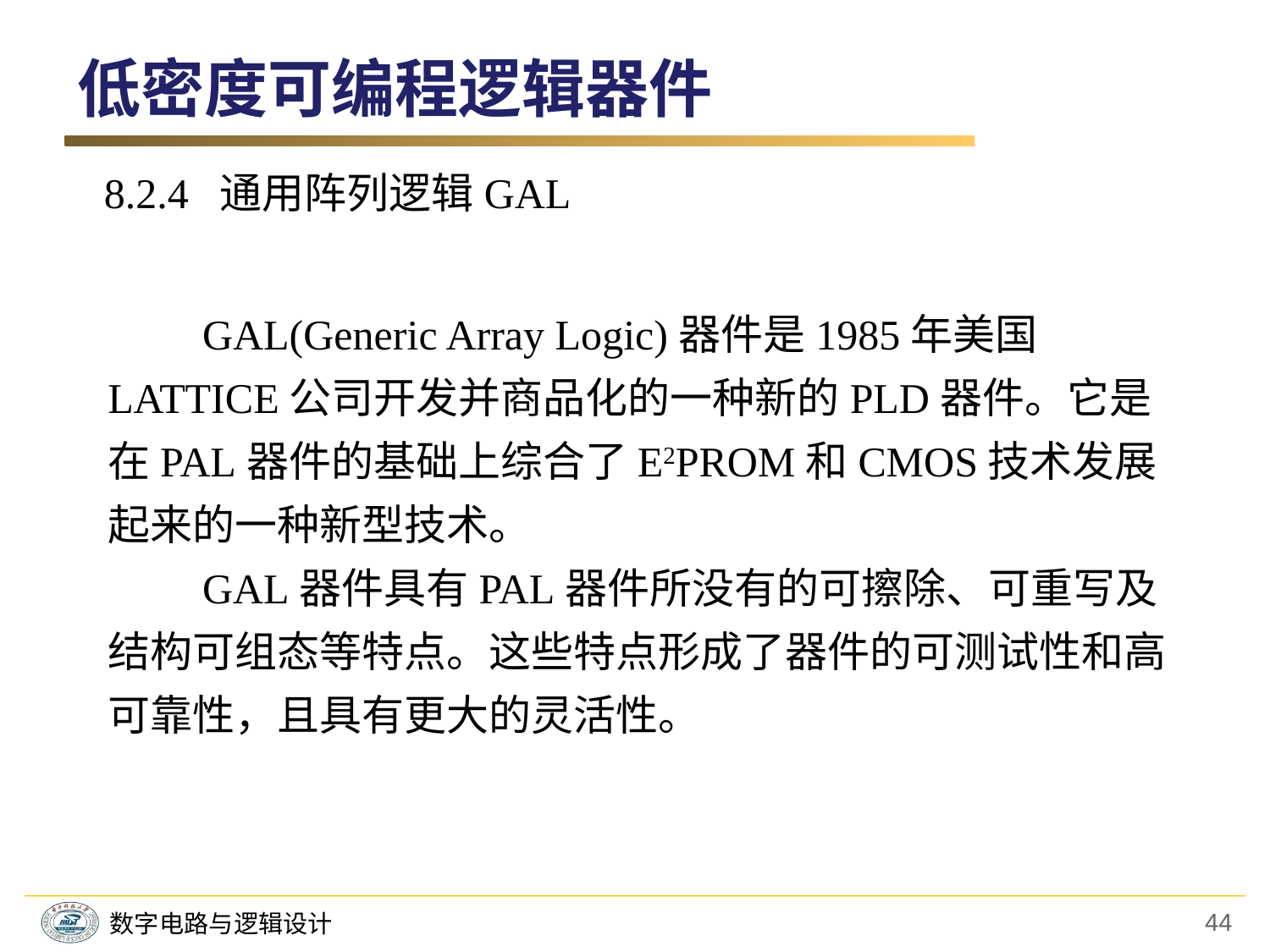

低密度可编程逻辑器件
8.2.4  通用阵列逻辑GAL
　　GAL(Generic Array Logic)器件是1985年美国LATTICE公司开发并商品化的一种新的PLD器件。它是在PAL器件的基础上综合了E2PROM和CMOS技术发展起来的一种新型技术。
　　GAL器件具有PAL器件所没有的可擦除、可重写及结构可组态等特点。这些特点形成了器件的可测试性和高可靠性，且具有更大的灵活性。
44
数字电路与逻辑设计